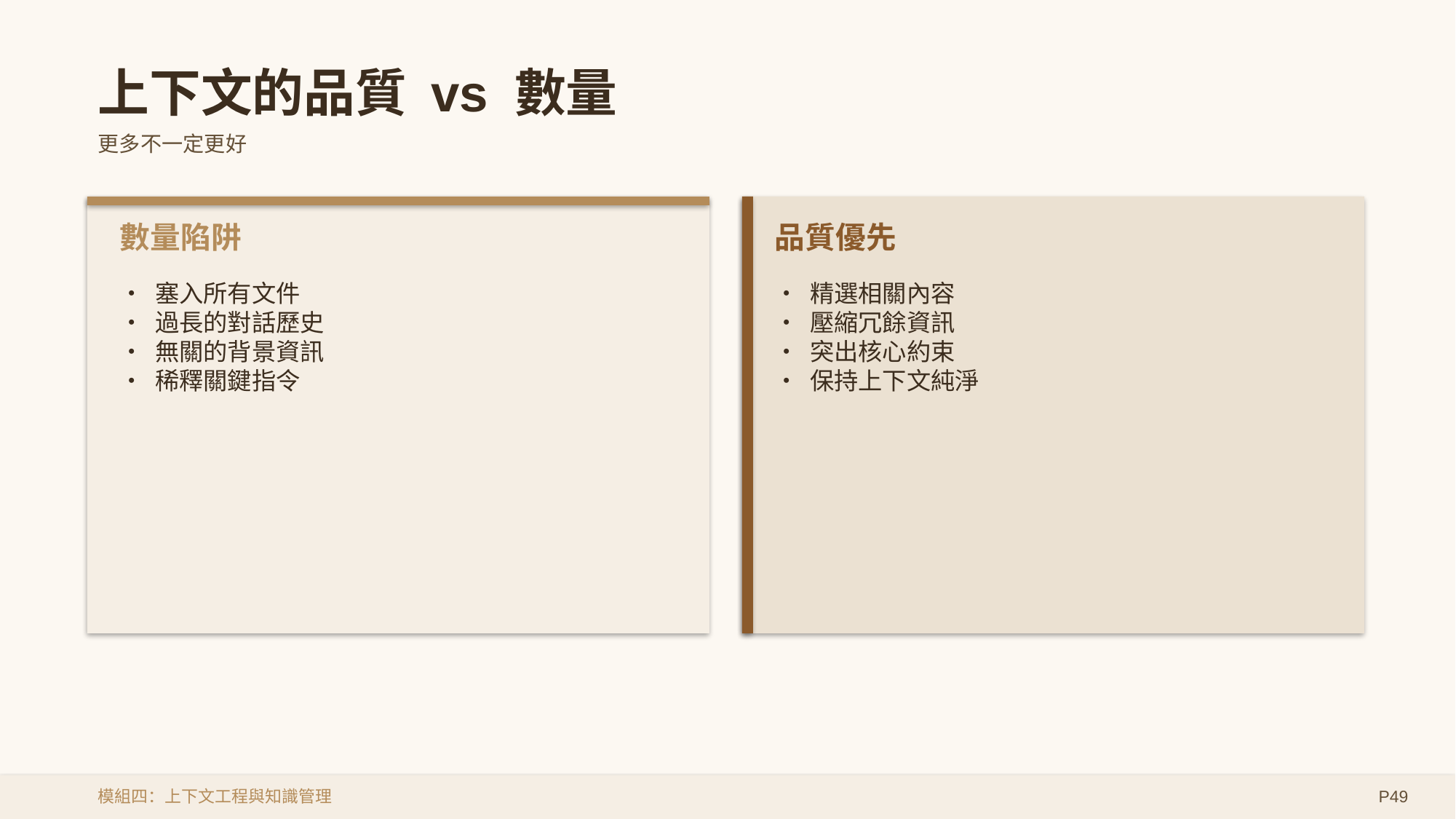

上下文的品質 vs 數量
更多不一定更好

數量陷阱
品質優先
• 塞入所有文件
• 過長的對話歷史
• 無關的背景資訊
• 稀釋關鍵指令
• 精選相關內容
• 壓縮冗餘資訊
• 突出核心約束
• 保持上下文純淨

模組四：上下文工程與知識管理
P49